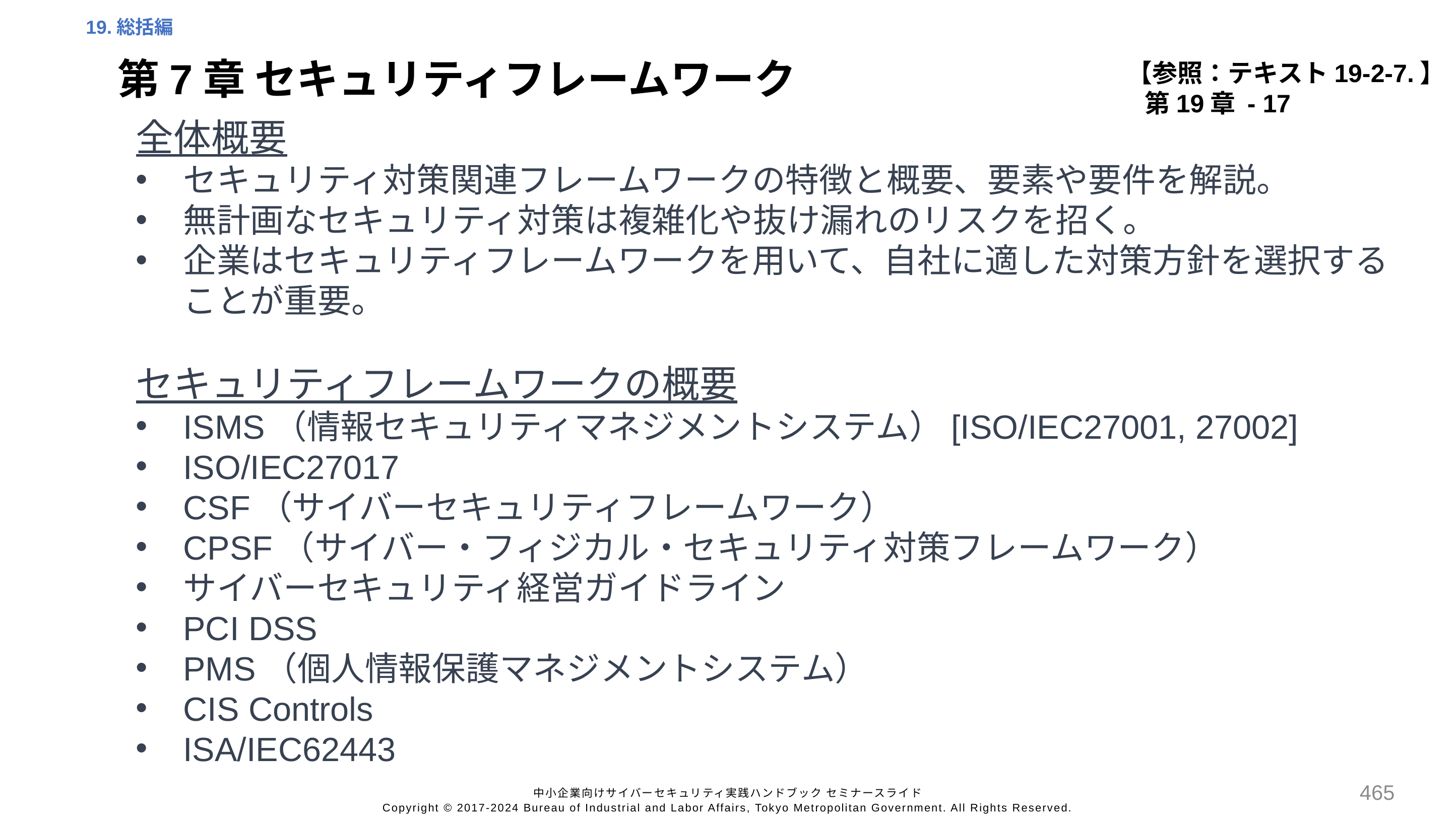

19.総括編
【参照：テキスト19-2-7.】
第19章 - 17
第7章 セキュリティフレームワーク
全体概要
セキュリティ対策関連フレームワークの特徴と概要、要素や要件を解説。
無計画なセキュリティ対策は複雑化や抜け漏れのリスクを招く。
企業はセキュリティフレームワークを用いて、自社に適した対策方針を選択することが重要。

セキュリティフレームワークの概要
ISMS（情報セキュリティマネジメントシステム）[ISO/IEC27001, 27002]
ISO/IEC27017
CSF（サイバーセキュリティフレームワーク）
CPSF（サイバー・フィジカル・セキュリティ対策フレームワーク）
サイバーセキュリティ経営ガイドライン
PCI DSS
PMS（個人情報保護マネジメントシステム）
CIS Controls
ISA/IEC62443
465